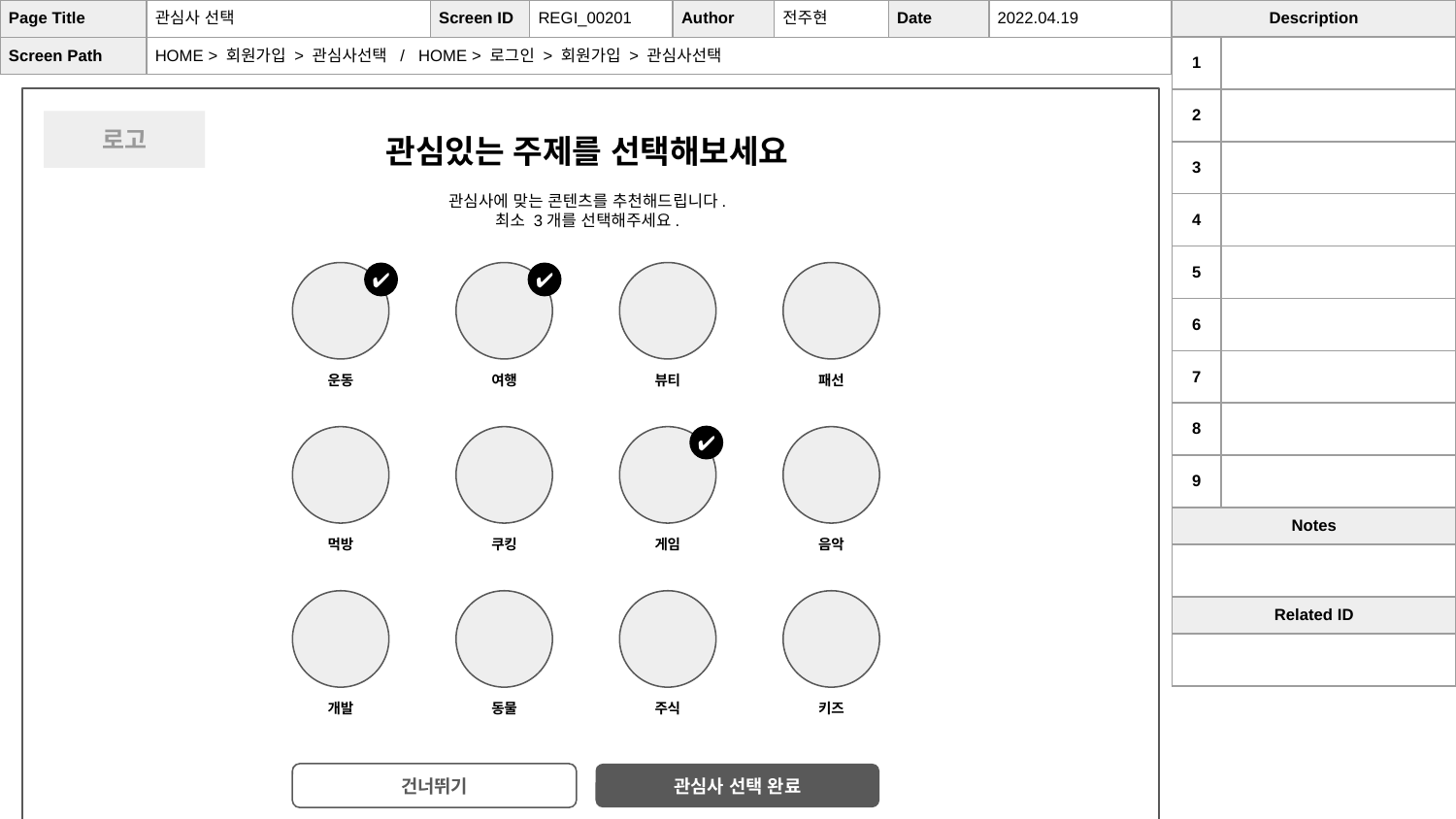

| Page Title | 관심사 선택 | Screen ID | REGI\_00201 | Author | 전주현 | Date | 2022.04.19 |
| --- | --- | --- | --- | --- | --- | --- | --- |
| Screen Path | HOME > 회원가입 > 관심사선택 / HOME > 로그인 > 회원가입 > 관심사선택 |  |  |  |  |  |  |
| Description |  |
| --- | --- |
| 1 |  |
| 2 |  |
| 3 |  |
| 4 |  |
| 5 |  |
| 6 |  |
| 7 |  |
| 8 |  |
| 9 |  |
| Notes |  |
|  |  |
| Related ID |  |
|  |  |

로고
관심있는 주제를 선택해보세요
관심사에 맞는 콘텐츠를 추천해드립니다.
최소 3개를 선택해주세요.

운동

여행

뷰티

패선

먹방

쿠킹

게임

음악

개발

동물

주식

키즈
✔
✔
✔
건너뛰기
관심사 선택 완료